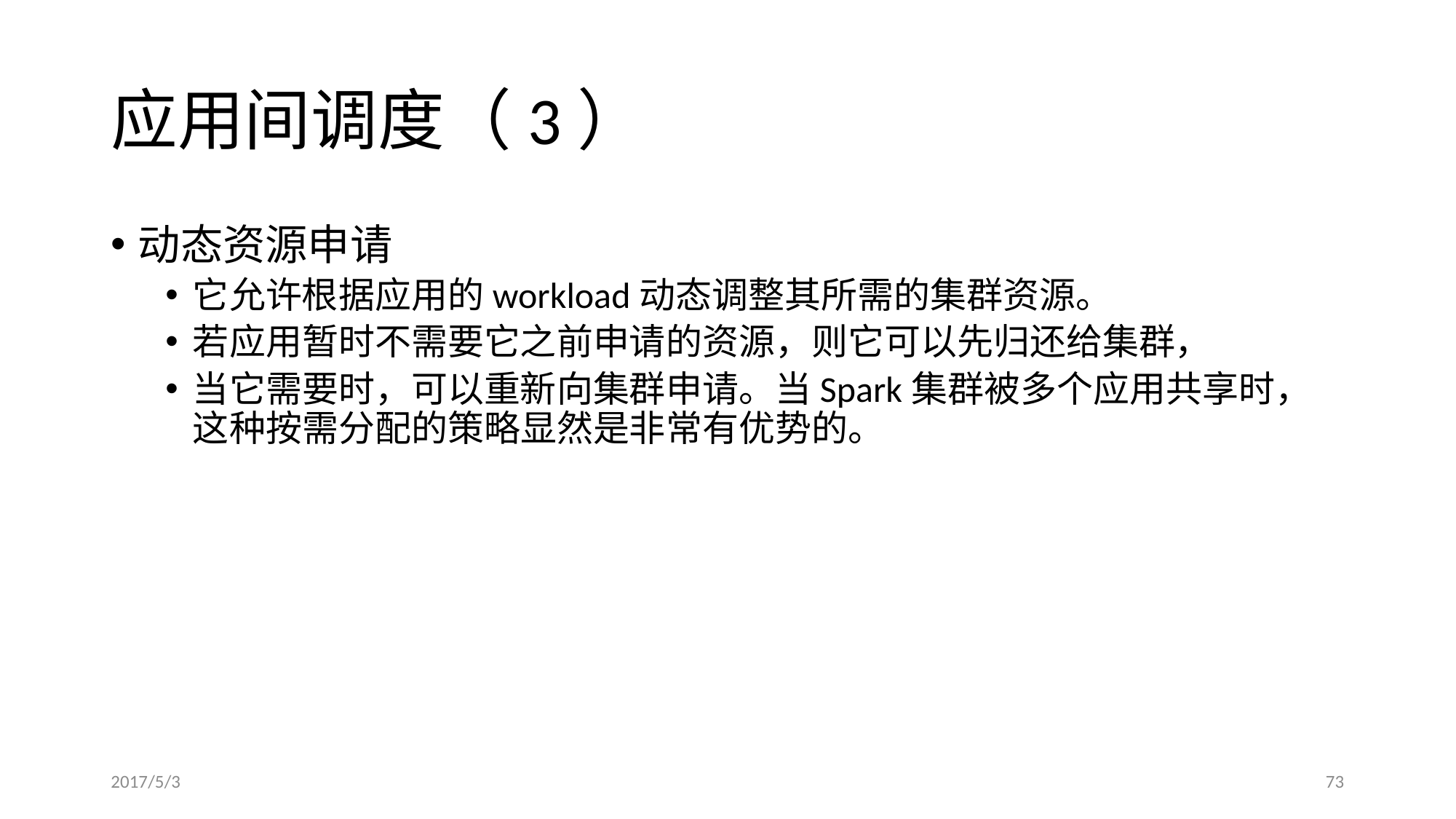

# 应用间调度（3）
动态资源申请
它允许根据应用的workload动态调整其所需的集群资源。
若应用暂时不需要它之前申请的资源，则它可以先归还给集群，
当它需要时，可以重新向集群申请。当Spark集群被多个应用共享时，这种按需分配的策略显然是非常有优势的。
2017/5/3
73